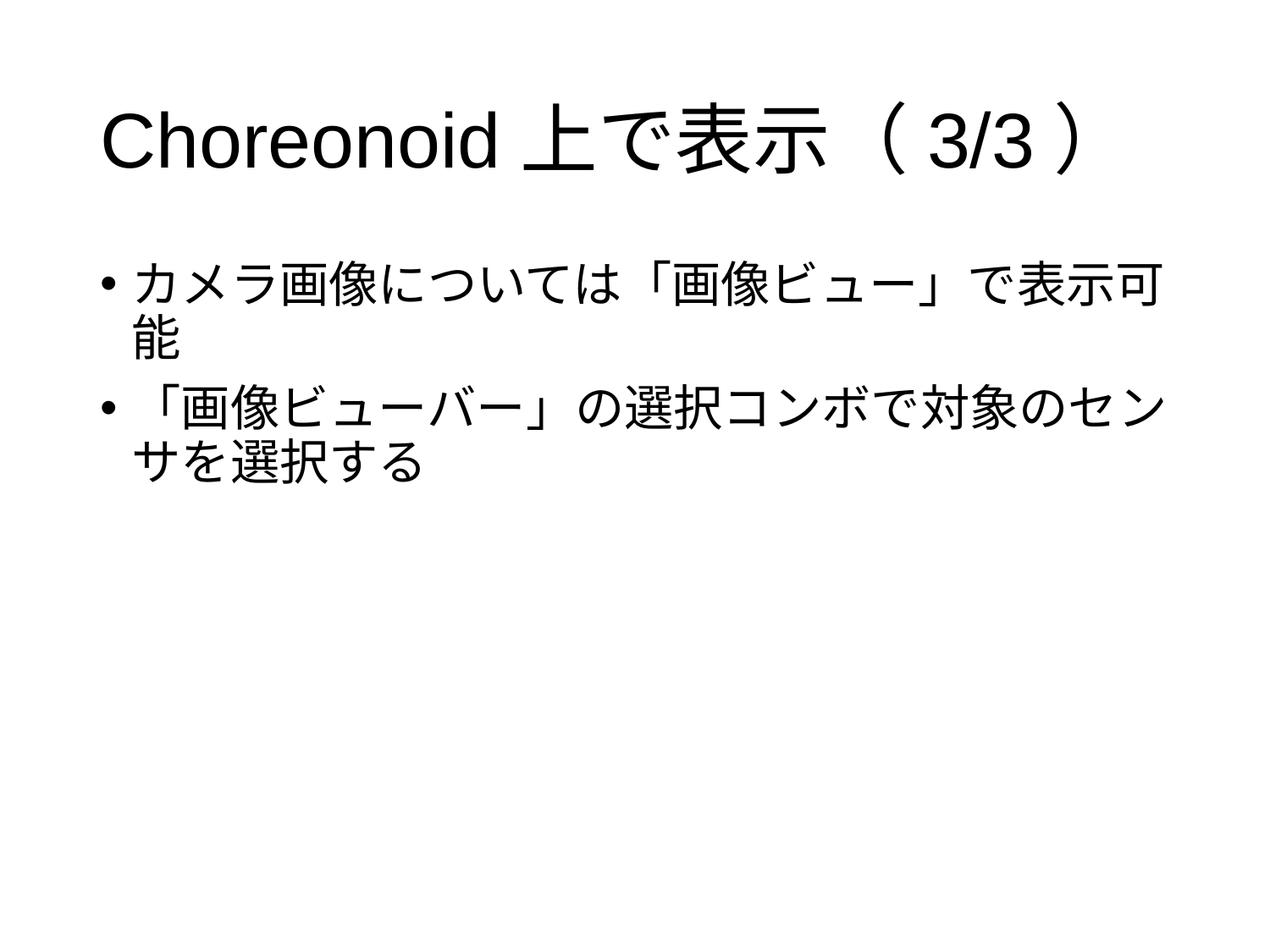

# Choreonoid上で表示（3/3）
カメラ画像については「画像ビュー」で表示可能
「画像ビューバー」の選択コンボで対象のセンサを選択する